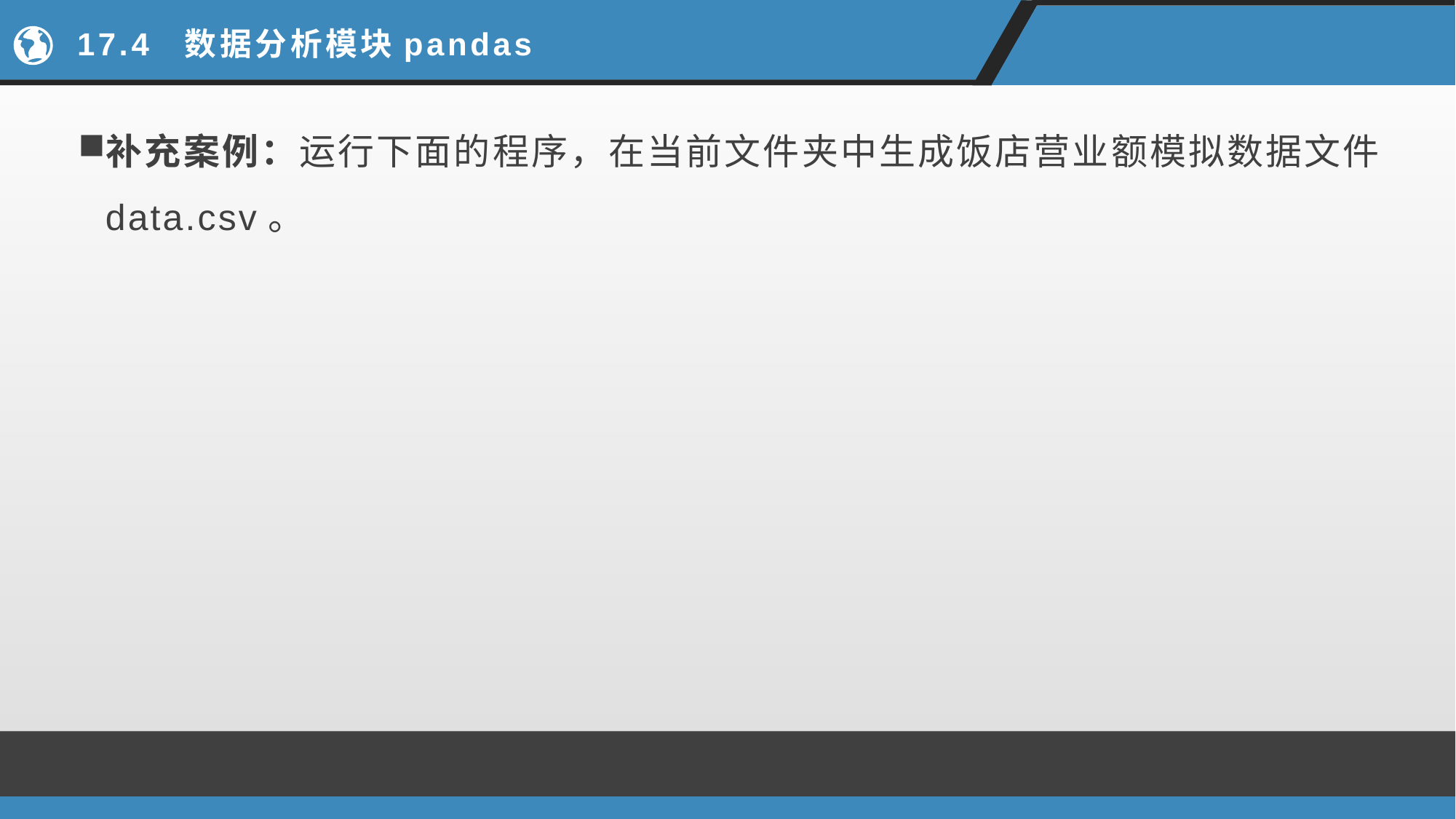

# 17.4  数据分析模块pandas

补充案例：运行下面的程序，在当前文件夹中生成饭店营业额模拟数据文件data.csv。